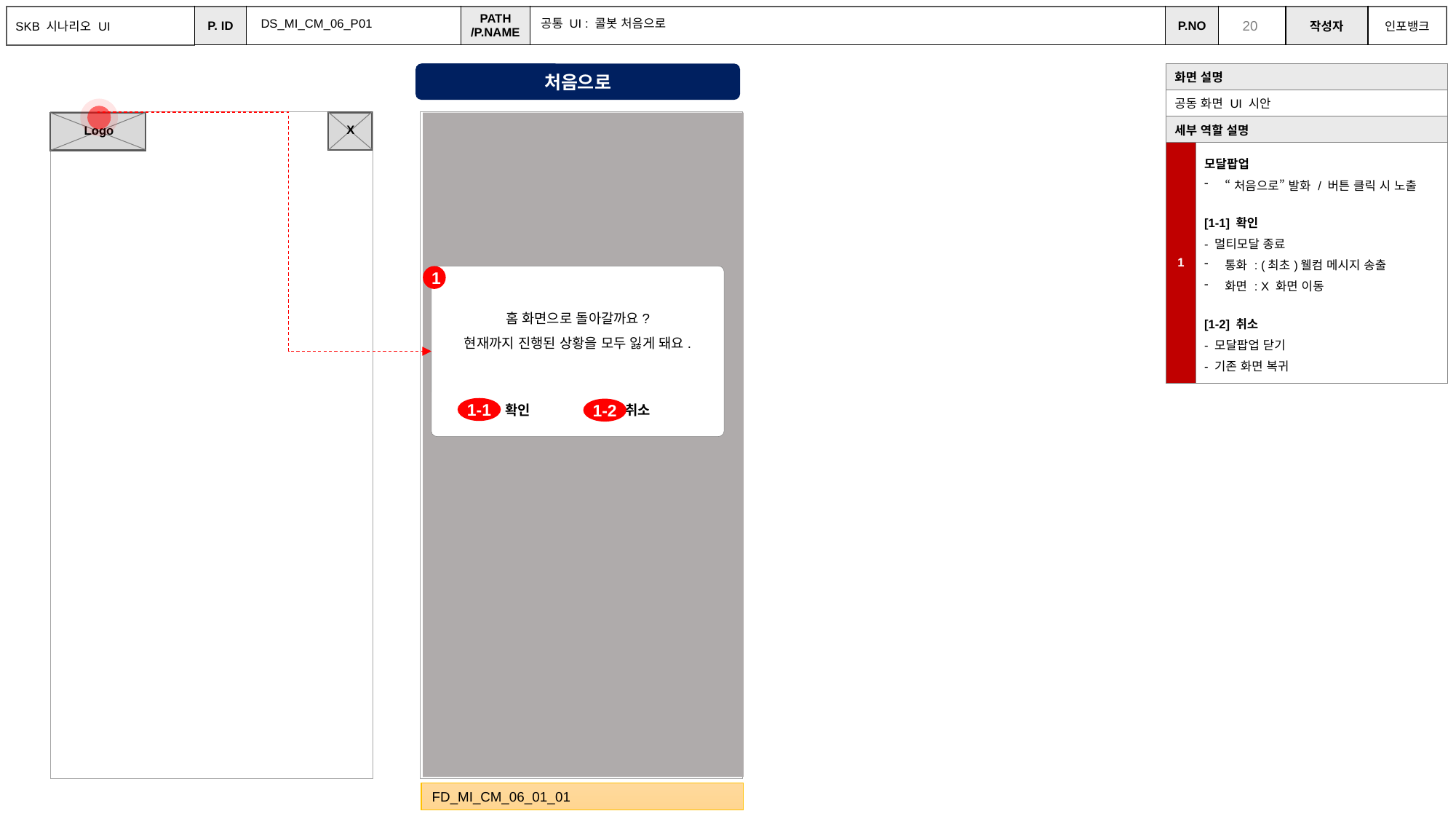

DS_MI_CM_06_P01
공통 UI : 콜봇 처음으로
처음으로
| 화면 설명 |  |
| --- | --- |
| 공동 화면 UI 시안 |  |
| 세부 역할 설명 |  |
| 1 | 모달팝업 “처음으로” 발화 / 버튼 클릭 시 노출 [1-1] 확인 - 멀티모달 종료 통화 : (최초)웰컴 메시지 송출 화면 : X 화면 이동 [1-2] 취소 - 모달팝업 닫기 - 기존 화면 복귀 |

X

Logo
1
홈 화면으로 돌아갈까요?
현재까지 진행된 상황을 모두 잃게 돼요.

| 확인 | 취소 |
| --- | --- |
1-1
1-2
FD_MI_CM_06_01_01